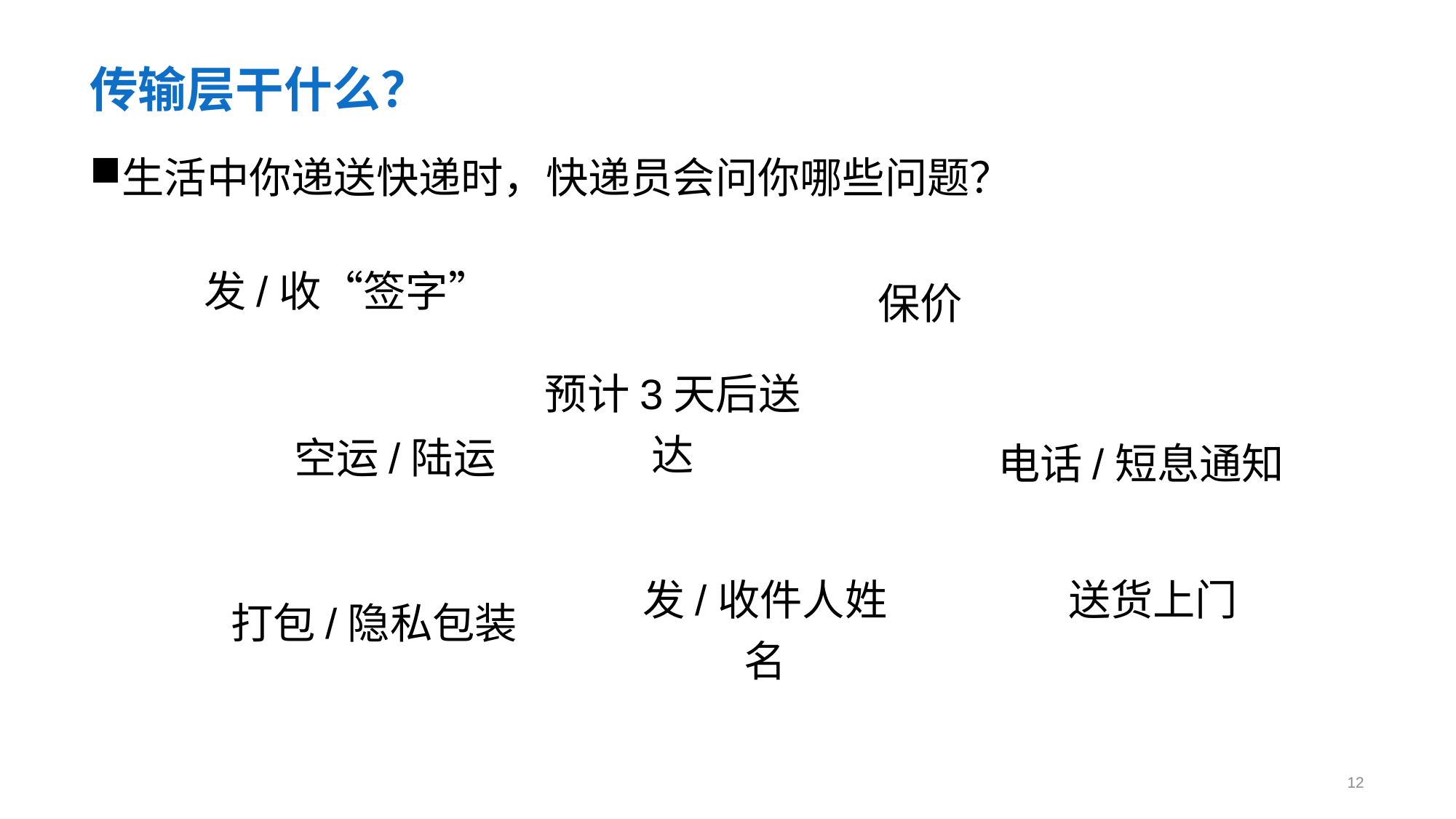

# 传输层干什么？
生活中你递送快递时，快递员会问你哪些问题？

发/收“签字”
保价
预计3天后送达
空运/陆运
电话/短息通知
送货上门
发/收件人姓名
打包/隐私包装
12